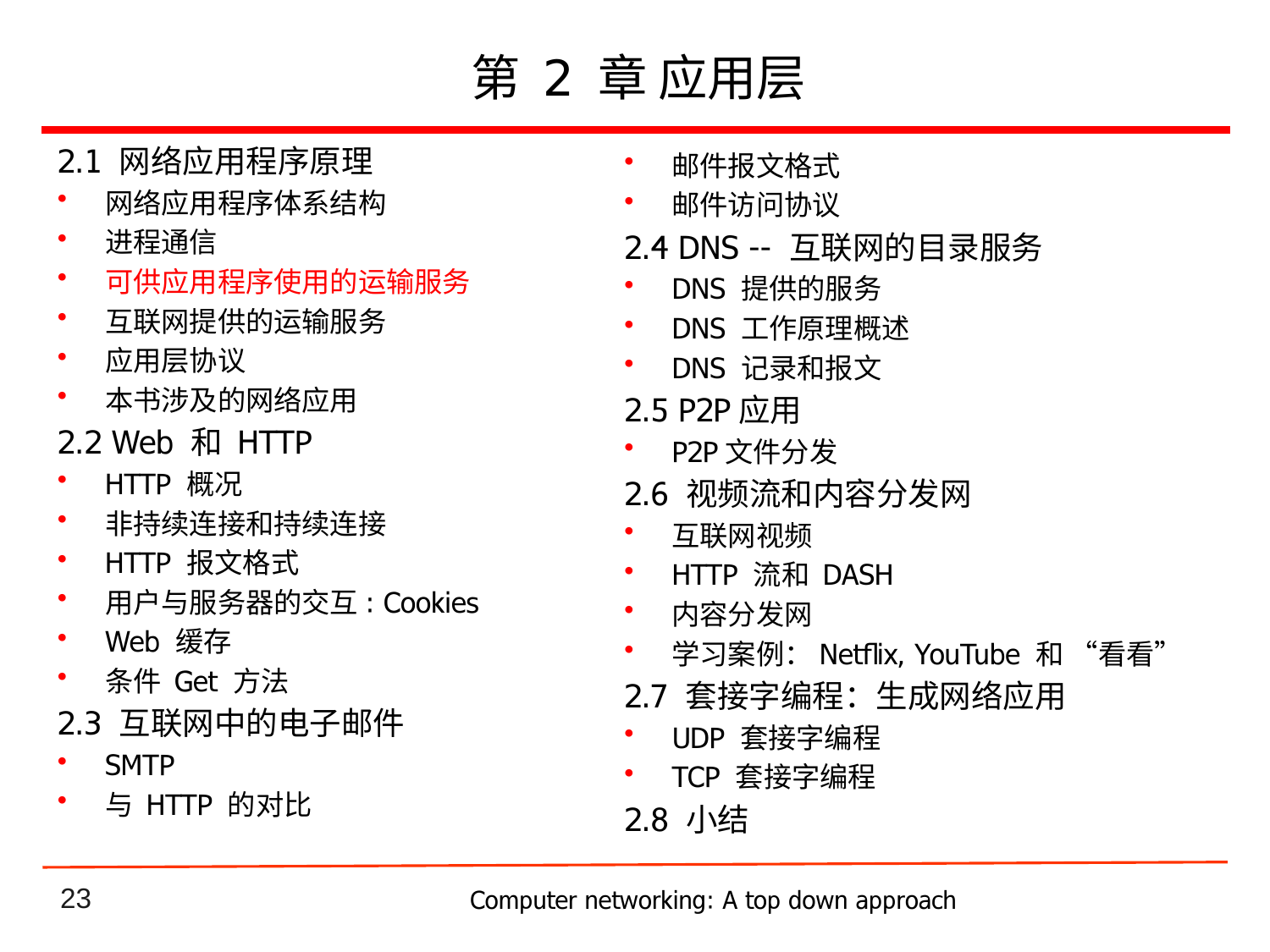

# 第 2 章 应用层
2.1 网络应用程序原理
网络应用程序体系结构
进程通信
可供应用程序使用的运输服务
互联网提供的运输服务
应用层协议
本书涉及的网络应用
2.2 Web 和 HTTP
HTTP 概况
非持续连接和持续连接
HTTP 报文格式
用户与服务器的交互: Cookies
Web 缓存
条件 Get 方法
2.3 互联网中的电子邮件
SMTP
与 HTTP 的对比

邮件报文格式
邮件访问协议
2.4 DNS -- 互联网的目录服务
DNS 提供的服务
DNS 工作原理概述
DNS 记录和报文
2.5 P2P应用
P2P文件分发
2.6 视频流和内容分发网
互联网视频
HTTP 流和 DASH
内容分发网
学习案例：Netflix, YouTube 和 “看看”
2.7 套接字编程：生成网络应用
UDP 套接字编程
TCP 套接字编程
2.8 小结
Computer networking: A top down approach